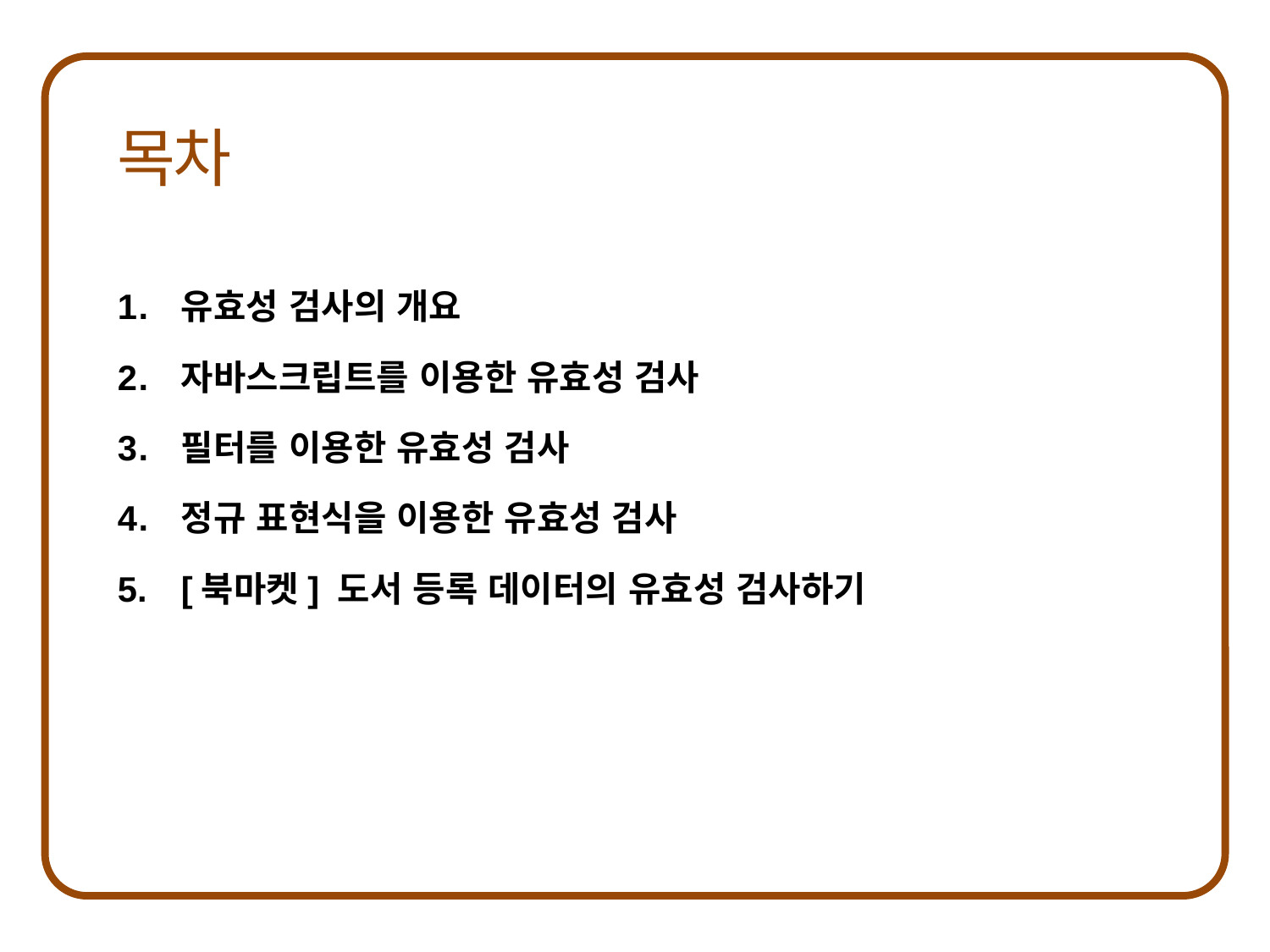

유효성 검사의 개요
자바스크립트를 이용한 유효성 검사
필터를 이용한 유효성 검사
정규 표현식을 이용한 유효성 검사
[북마켓] 도서 등록 데이터의 유효성 검사하기